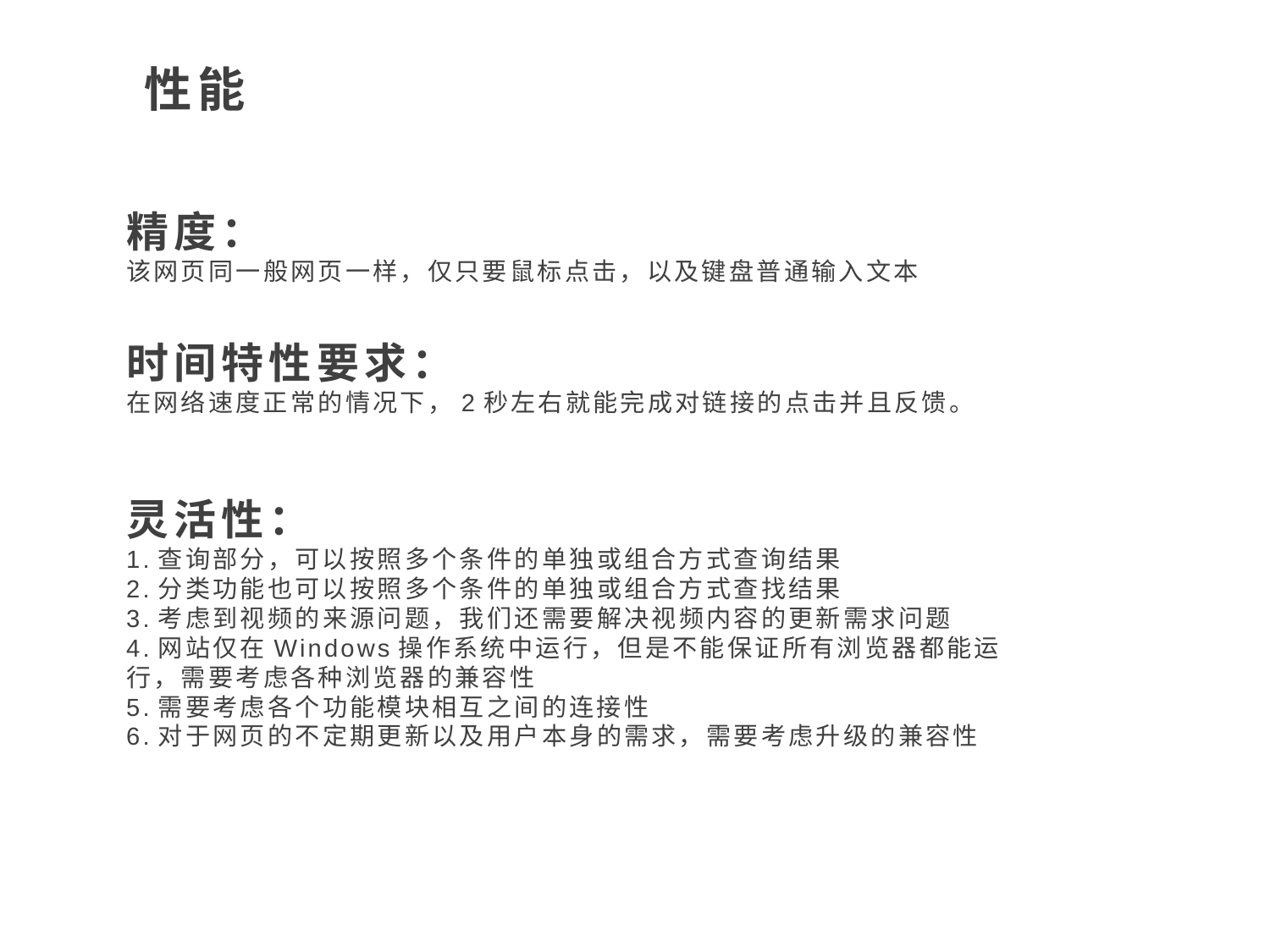

性能
精度：
该网页同一般网页一样，仅只要鼠标点击，以及键盘普通输入文本

时间特性要求：
在网络速度正常的情况下，2秒左右就能完成对链接的点击并且反馈。

灵活性：
1.查询部分，可以按照多个条件的单独或组合方式查询结果
2.分类功能也可以按照多个条件的单独或组合方式查找结果
3.考虑到视频的来源问题，我们还需要解决视频内容的更新需求问题
4.网站仅在Windows操作系统中运行，但是不能保证所有浏览器都能运行，需要考虑各种浏览器的兼容性
5.需要考虑各个功能模块相互之间的连接性
6.对于网页的不定期更新以及用户本身的需求，需要考虑升级的兼容性